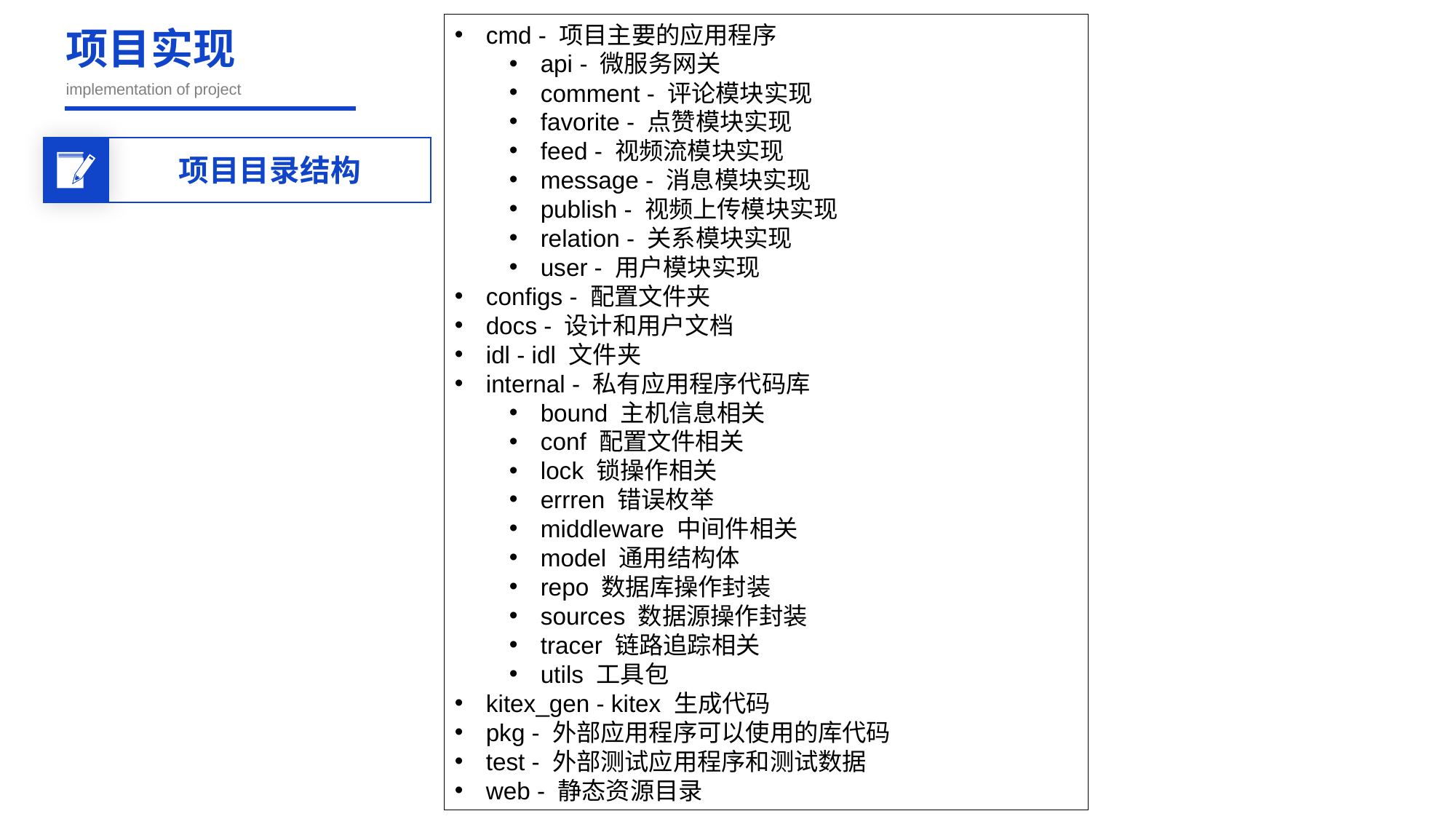

cmd - 项目主要的应用程序
api - 微服务网关
comment - 评论模块实现
favorite - 点赞模块实现
feed - 视频流模块实现
message - 消息模块实现
publish - 视频上传模块实现
relation - 关系模块实现
user - 用户模块实现
configs - 配置文件夹
docs - 设计和用户文档
idl - idl 文件夹
internal - 私有应用程序代码库
bound 主机信息相关
conf 配置文件相关
lock 锁操作相关
errren 错误枚举
middleware 中间件相关
model 通用结构体
repo 数据库操作封装
sources 数据源操作封装
tracer 链路追踪相关
utils 工具包
kitex_gen - kitex 生成代码
pkg - 外部应用程序可以使用的库代码
test - 外部测试应用程序和测试数据
web - 静态资源目录
项目实现
implementation of project

项目目录结构